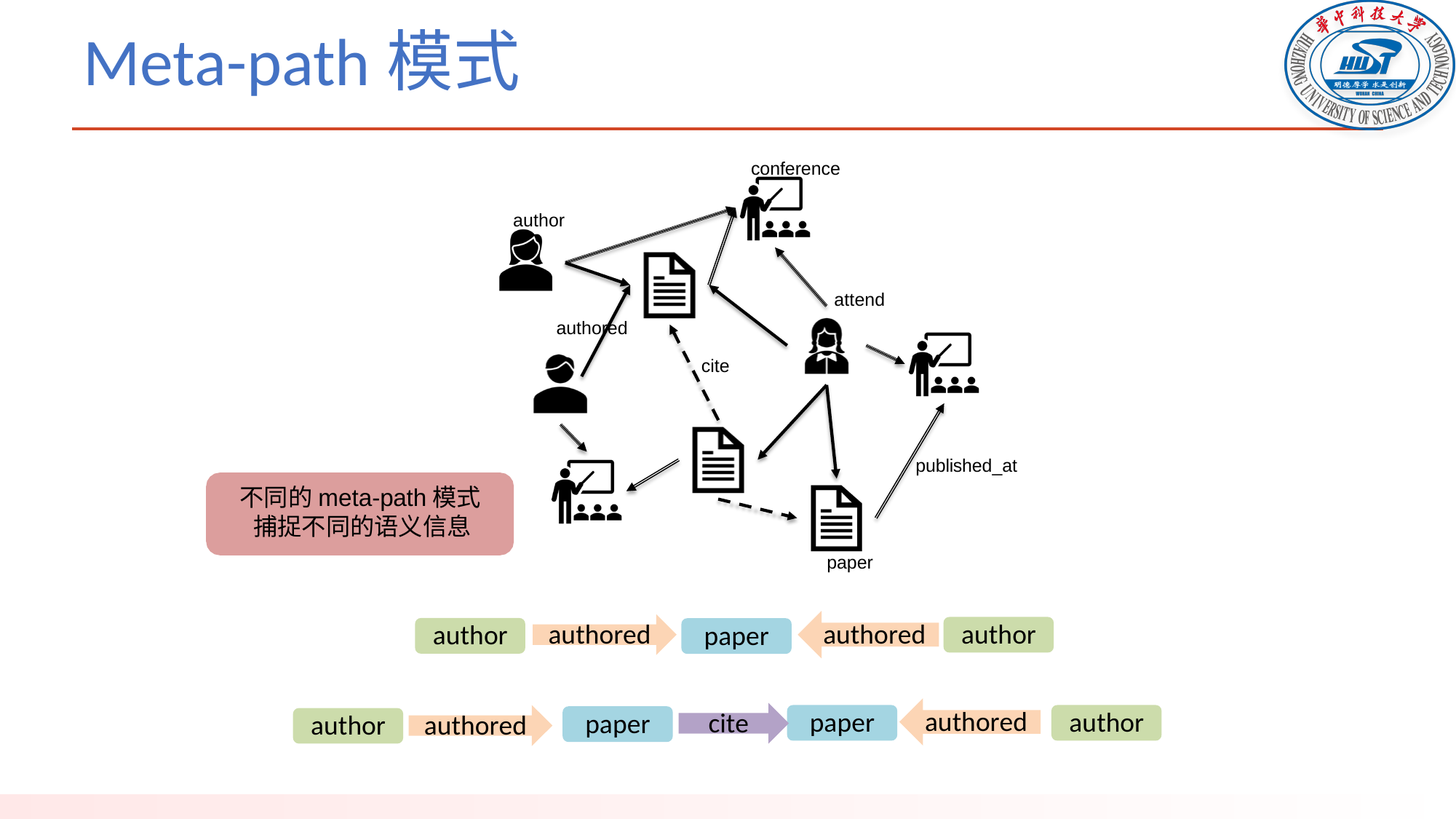

# Meta-path模式
conference

author

attend

authored

cite

published_at

不同的meta-path模式捕捉不同的语义信息

paper

authored
authored
author

author
paper

authored
paper
author

cite
paper

authored
author